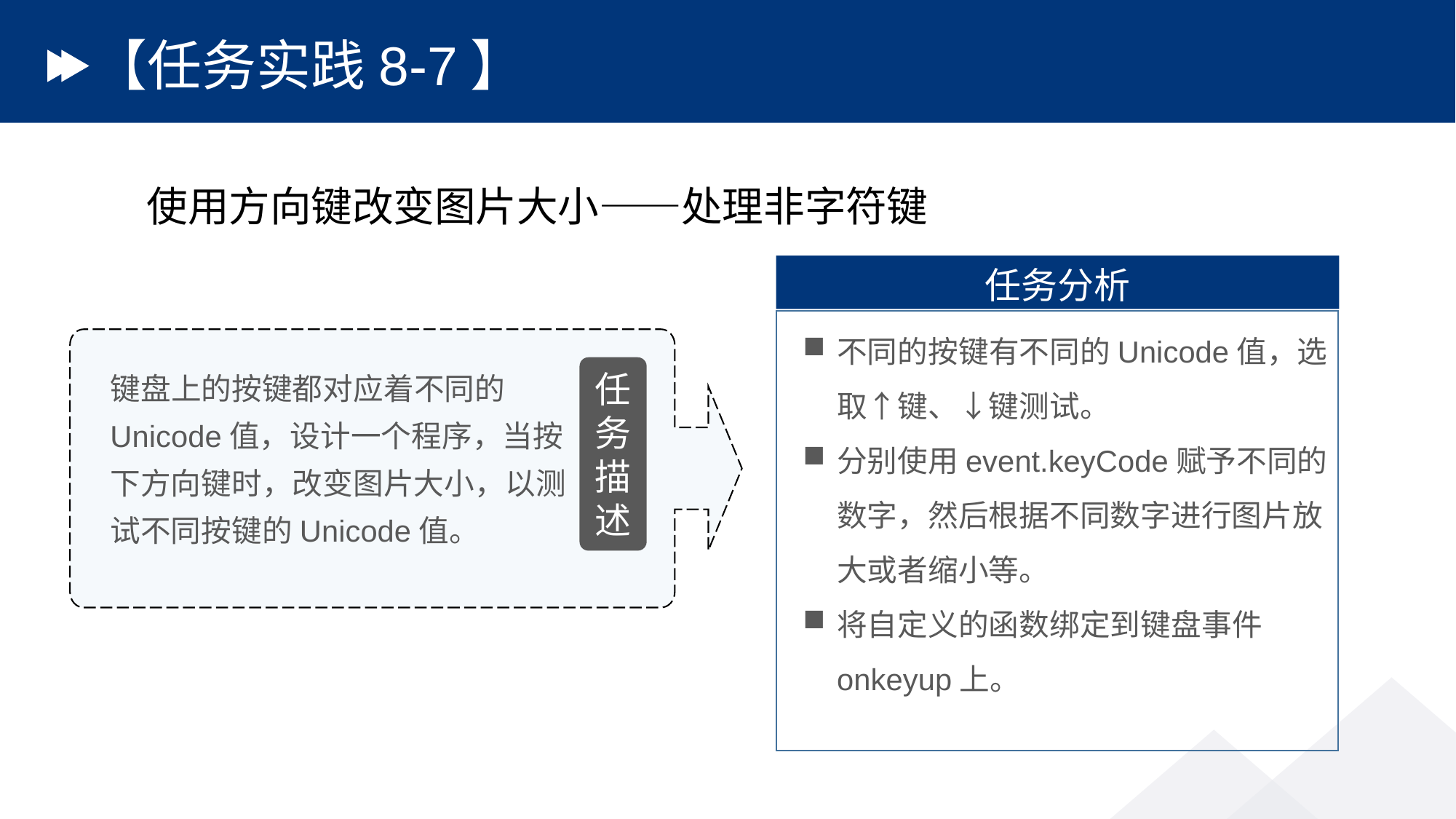

# 【任务实践8-7】
使用方向键改变图片大小——处理非字符键

任务分析
不同的按键有不同的Unicode值，选取↑键、↓键测试。
分别使用event.keyCode赋予不同的数字，然后根据不同数字进行图片放大或者缩小等。
将自定义的函数绑定到键盘事件onkeyup上。

键盘上的按键都对应着不同的Unicode值，设计一个程序，当按下方向键时，改变图片大小，以测试不同按键的Unicode值。
任务描述